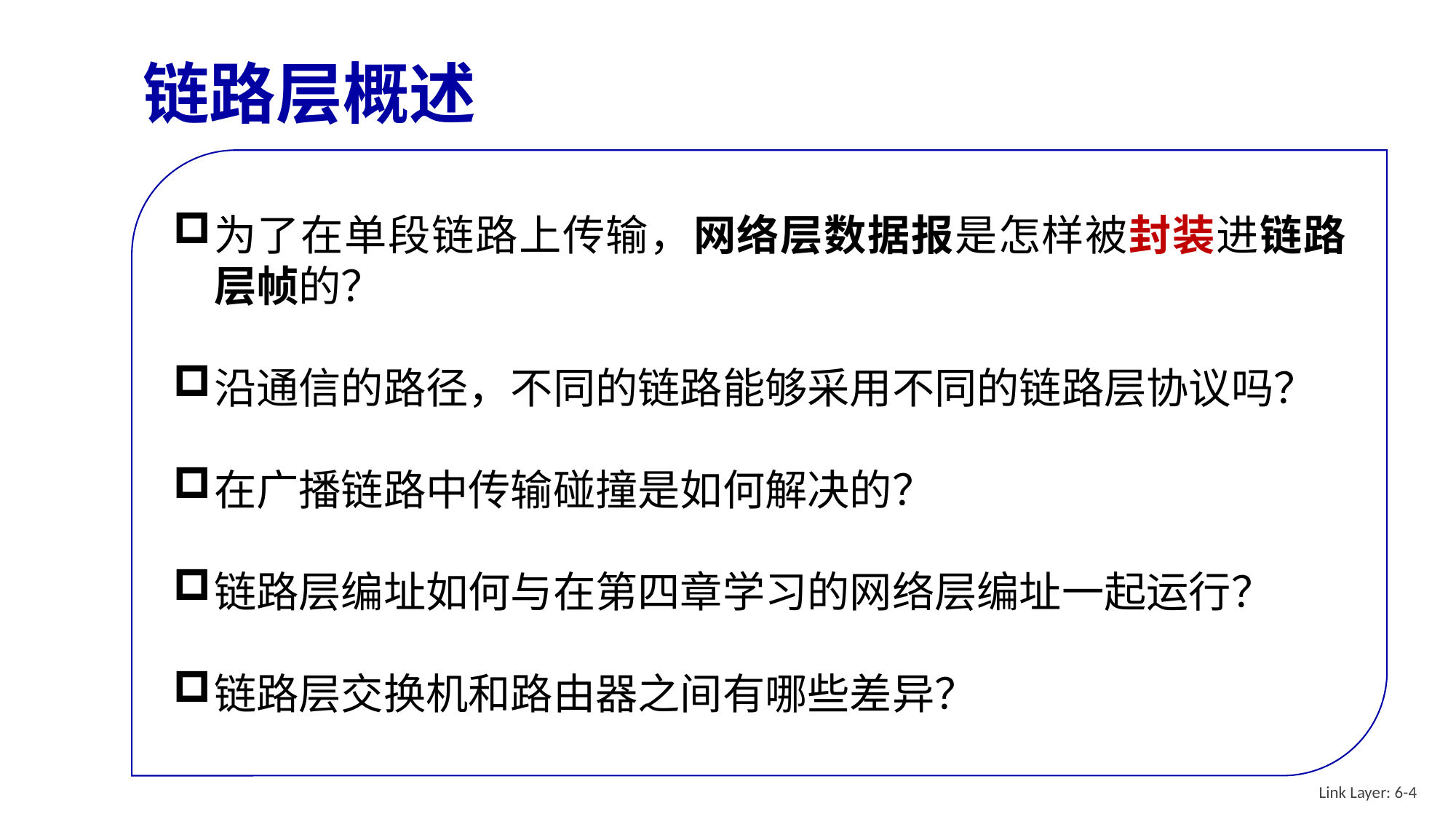

# 链路层概述
为了在单段链路上传输，网络层数据报是怎样被封装进链路层帧的？

沿通信的路径，不同的链路能够采用不同的链路层协议吗？

在广播链路中传输碰撞是如何解决的？

链路层编址如何与在第四章学习的网络层编址一起运行？

链路层交换机和路由器之间有哪些差异？
Link Layer: 6-4